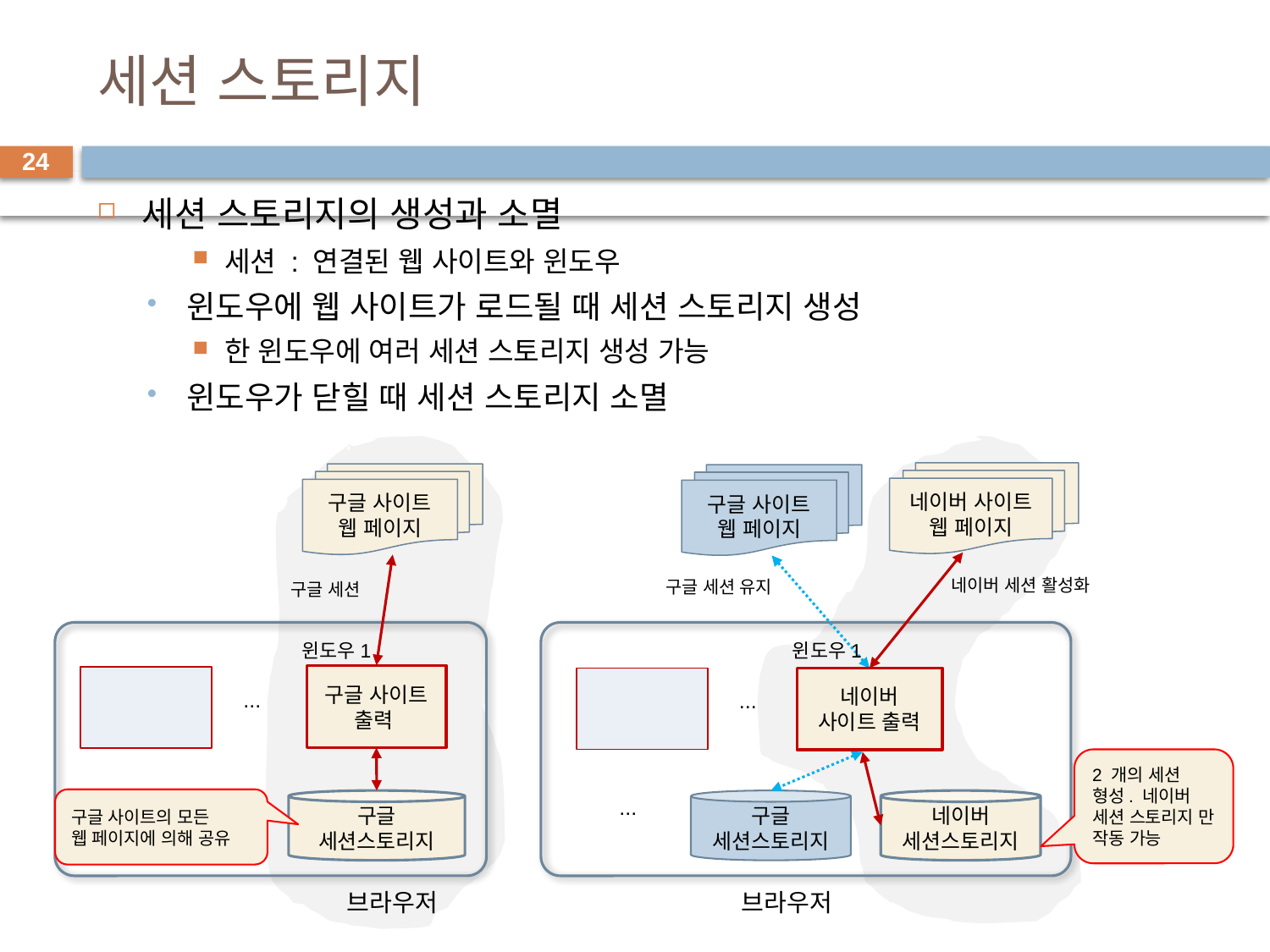

# 세션 스토리지
24
세션 스토리지의 생성과 소멸
세션 : 연결된 웹 사이트와 윈도우
윈도우에 웹 사이트가 로드될 때 세션 스토리지 생성
한 윈도우에 여러 세션 스토리지 생성 가능
윈도우가 닫힐 때 세션 스토리지 소멸

네이버 사이트
웹 페이지
구글 사이트
웹 페이지
구글 사이트
웹 페이지
네이버 세션 활성화
구글 세션 유지
구글 세션

윈도우1
윈도우1
...
...
구글 사이트
출력

네이버
사이트 출력
2 개의 세션 형성. 네이버 세션 스토리지 만 작동 가능
...
...
구글 사이트의 모든
웹 페이지에 의해 공유
구글
세션스토리지
구글
세션스토리지
네이버
세션스토리지
브라우저
브라우저